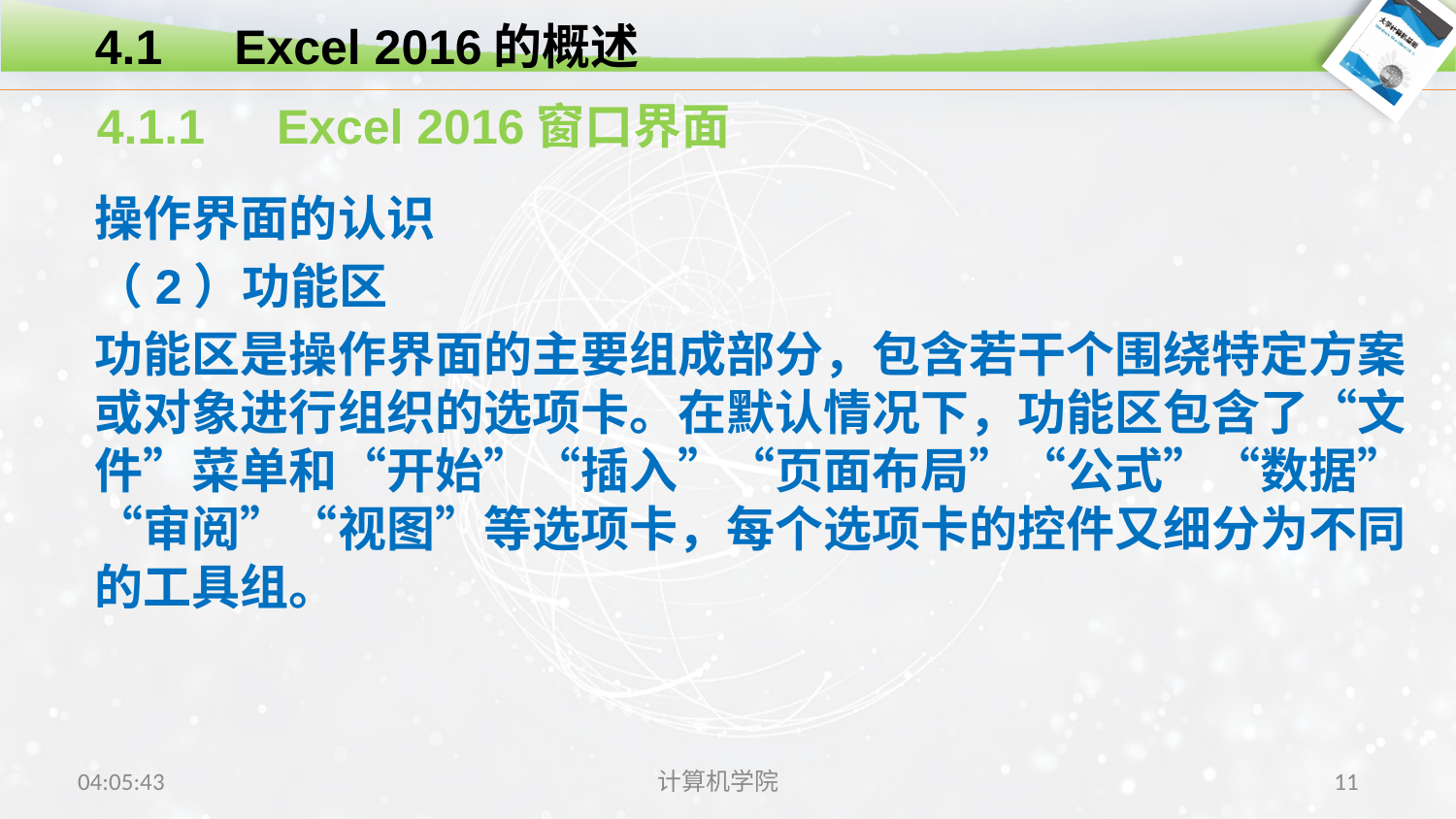

4.1　Excel 2016的概述
4.1.1　Excel 2016窗口界面

操作界面的认识
（2）功能区
功能区是操作界面的主要组成部分，包含若干个围绕特定方案或对象进行组织的选项卡。在默认情况下，功能区包含了“文件”菜单和“开始”“插入”“页面布局”“公式”“数据”“审阅”“视图”等选项卡，每个选项卡的控件又细分为不同的工具组。